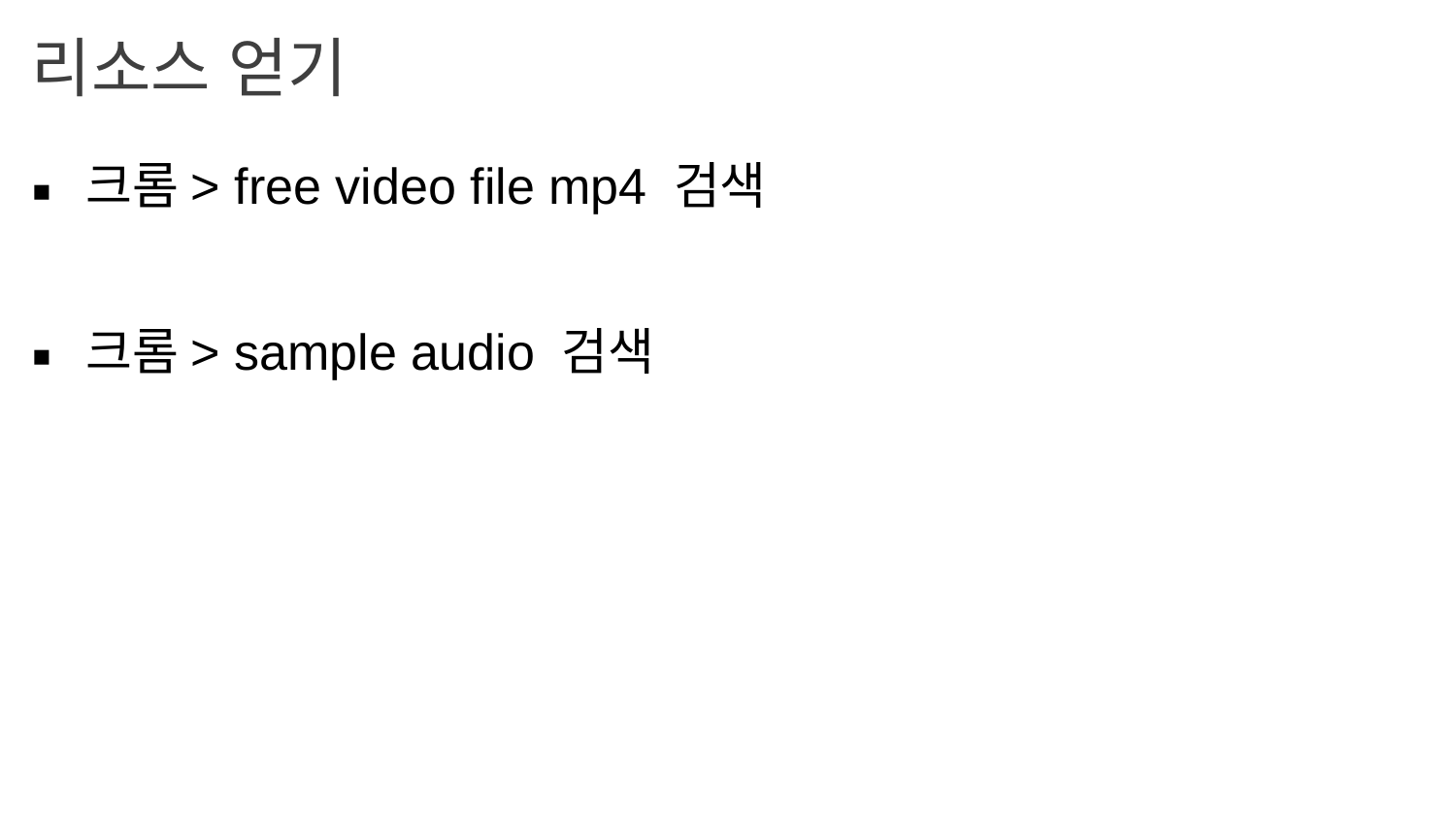

리소스 얻기
크롬> free video file mp4 검색

크롬> sample audio 검색